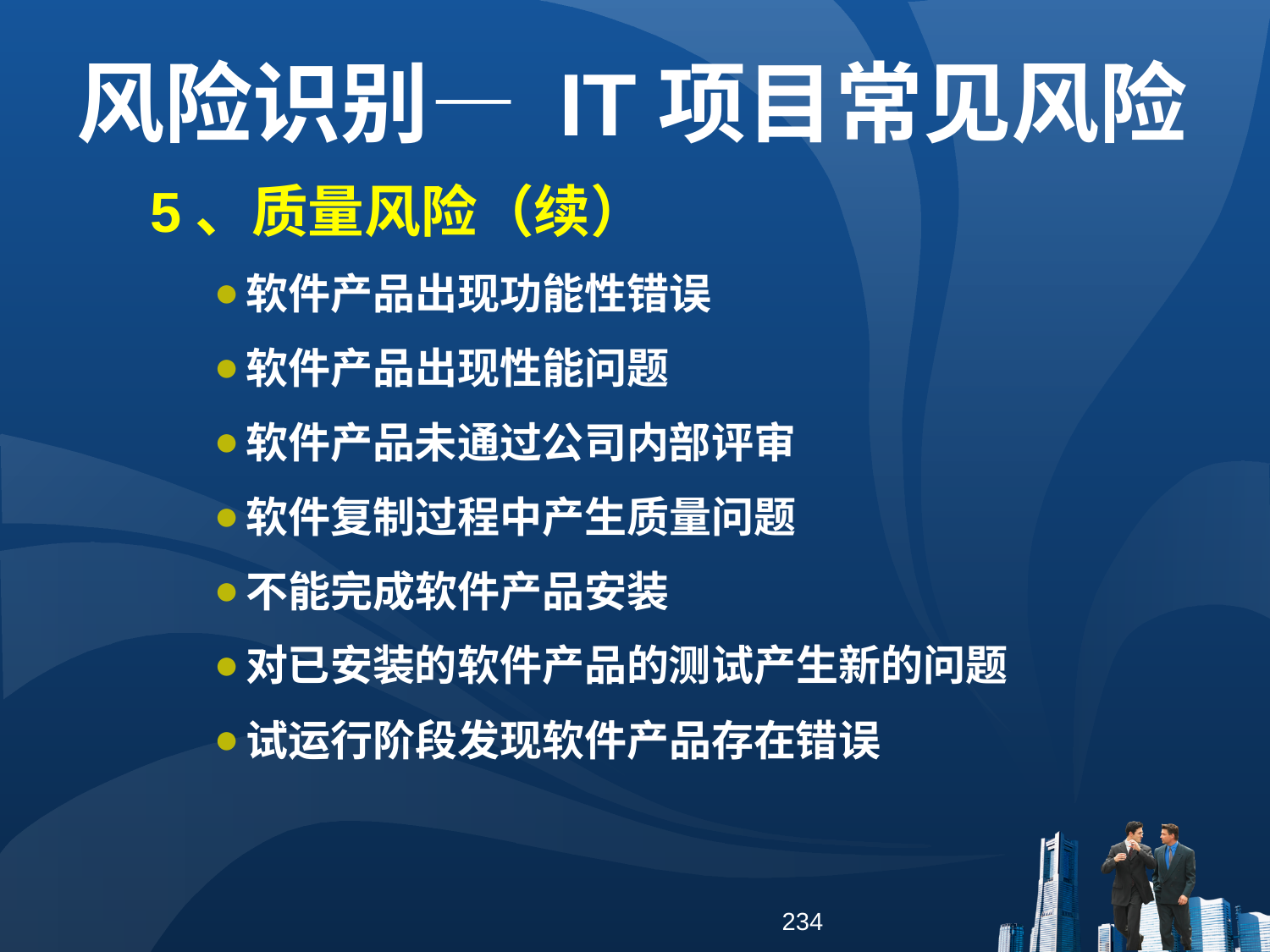

风险识别— IT项目常见风险
5、质量风险（续）
软件产品出现功能性错误
软件产品出现性能问题
软件产品未通过公司内部评审
软件复制过程中产生质量问题
不能完成软件产品安装
对已安装的软件产品的测试产生新的问题
试运行阶段发现软件产品存在错误
234